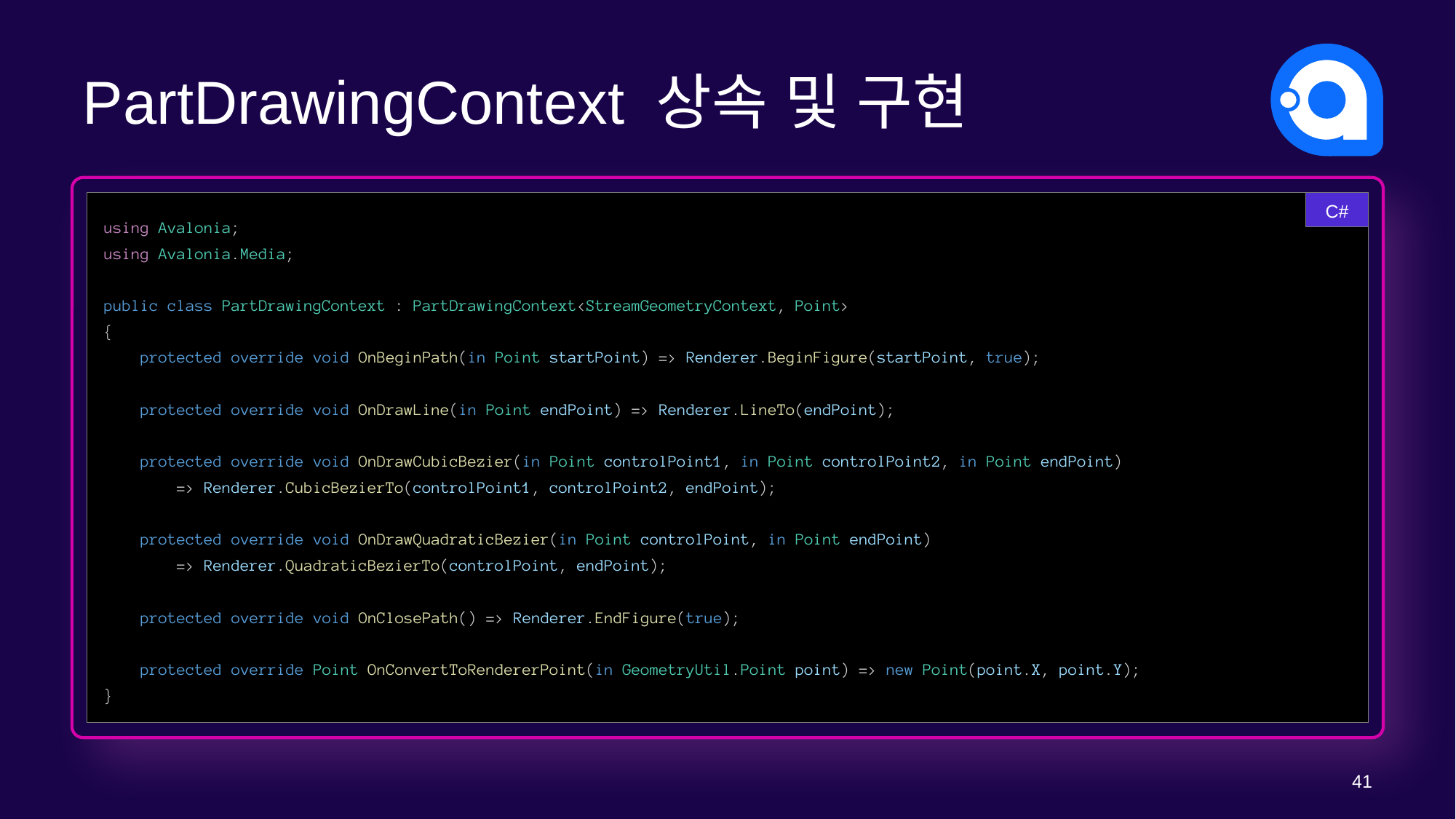

# PartDrawingContext 상속 및 구현
C#
using Avalonia;
using Avalonia.Media;

public class PartDrawingContext : PartDrawingContext<StreamGeometryContext, Point>
{
    protected override void OnBeginPath(in Point startPoint) => Renderer.BeginFigure(startPoint, true);

    protected override void OnDrawLine(in Point endPoint) => Renderer.LineTo(endPoint);

    protected override void OnDrawCubicBezier(in Point controlPoint1, in Point controlPoint2, in Point endPoint)
        => Renderer.CubicBezierTo(controlPoint1, controlPoint2, endPoint);

    protected override void OnDrawQuadraticBezier(in Point controlPoint, in Point endPoint)
        => Renderer.QuadraticBezierTo(controlPoint, endPoint);

    protected override void OnClosePath() => Renderer.EndFigure(true);

    protected override Point OnConvertToRendererPoint(in GeometryUtil.Point point) => new Point(point.X, point.Y);
}
41